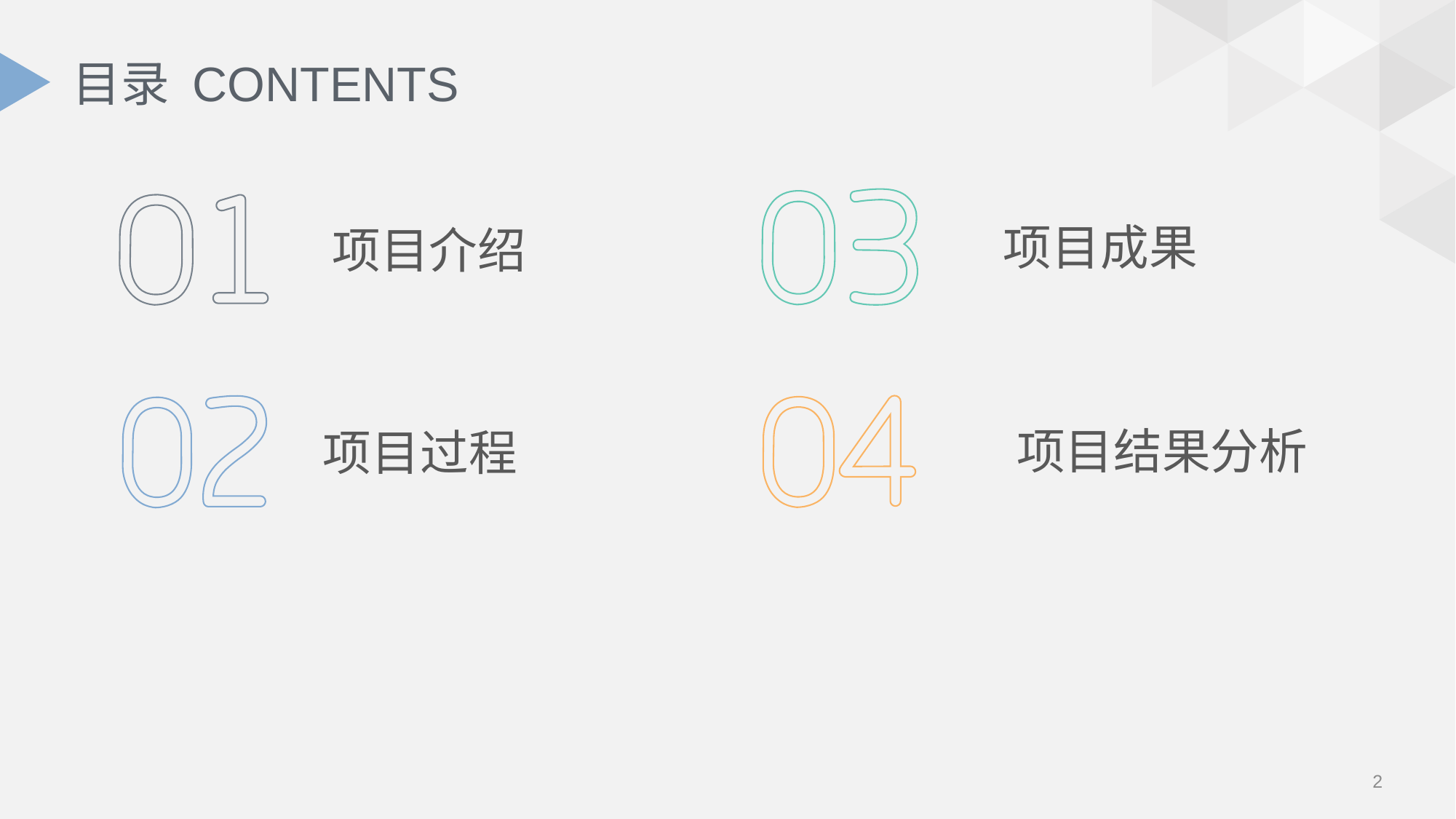

# 目录 CONTENTS

 项目介绍

项目成果
项目过程

 项目结果分析
2